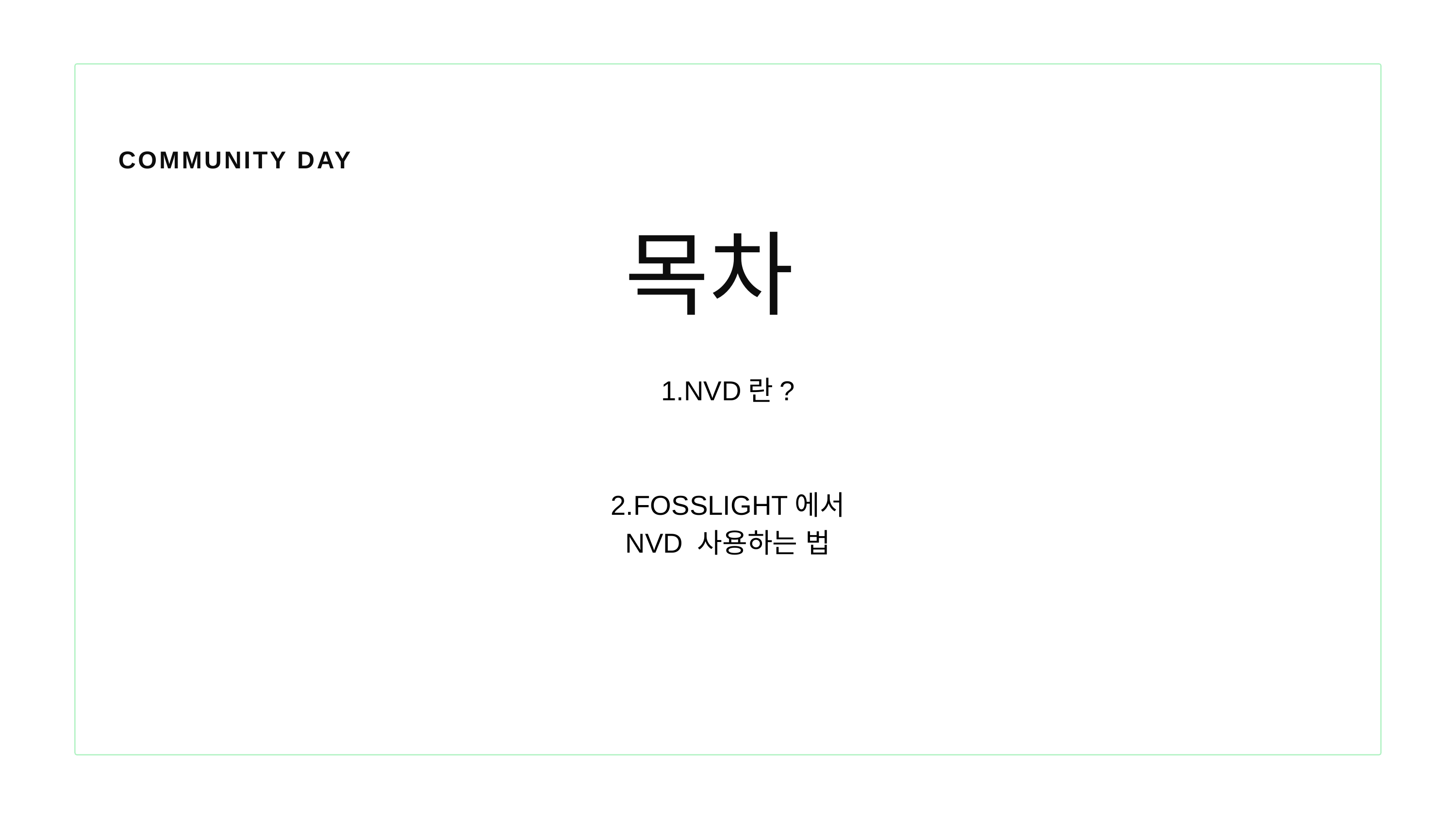

FOSSLIGHT
COMMUNITY DAY
목차
1.NVD란?

2.FOSSLIGHT에서 NVD 사용하는 법